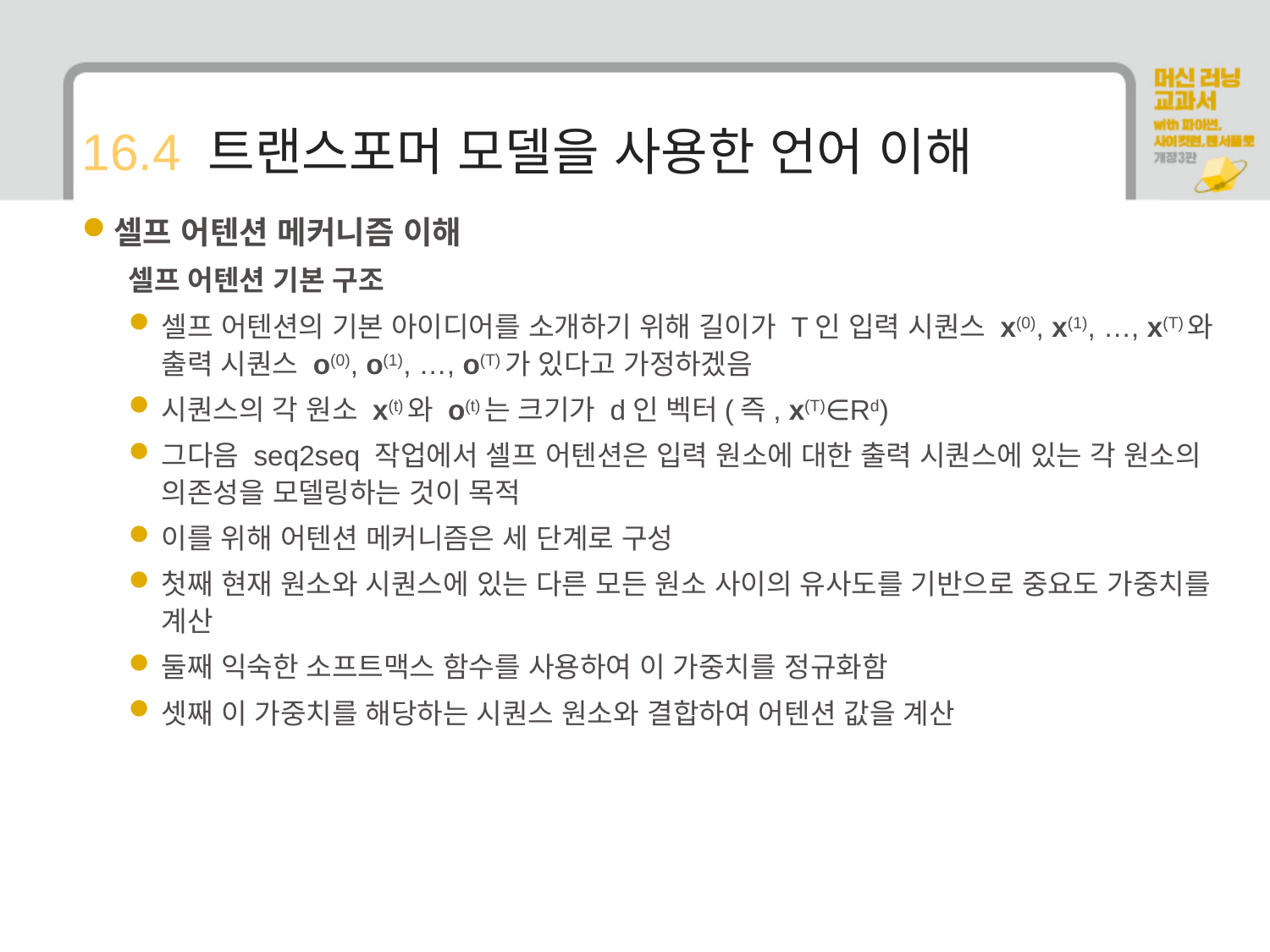

# 16.4 트랜스포머 모델을 사용한 언어 이해
셀프 어텐션 메커니즘 이해
셀프 어텐션 기본 구조
셀프 어텐션의 기본 아이디어를 소개하기 위해 길이가 T인 입력 시퀀스 x(0), x(1), …, x(T)와 출력 시퀀스 o(0), o(1), …, o(T)가 있다고 가정하겠음
시퀀스의 각 원소 x(t)와 o(t)는 크기가 d인 벡터(즉, x(T)∈Rd)
그다음 seq2seq 작업에서 셀프 어텐션은 입력 원소에 대한 출력 시퀀스에 있는 각 원소의 의존성을 모델링하는 것이 목적
이를 위해 어텐션 메커니즘은 세 단계로 구성
첫째 현재 원소와 시퀀스에 있는 다른 모든 원소 사이의 유사도를 기반으로 중요도 가중치를 계산
둘째 익숙한 소프트맥스 함수를 사용하여 이 가중치를 정규화함
셋째 이 가중치를 해당하는 시퀀스 원소와 결합하여 어텐션 값을 계산